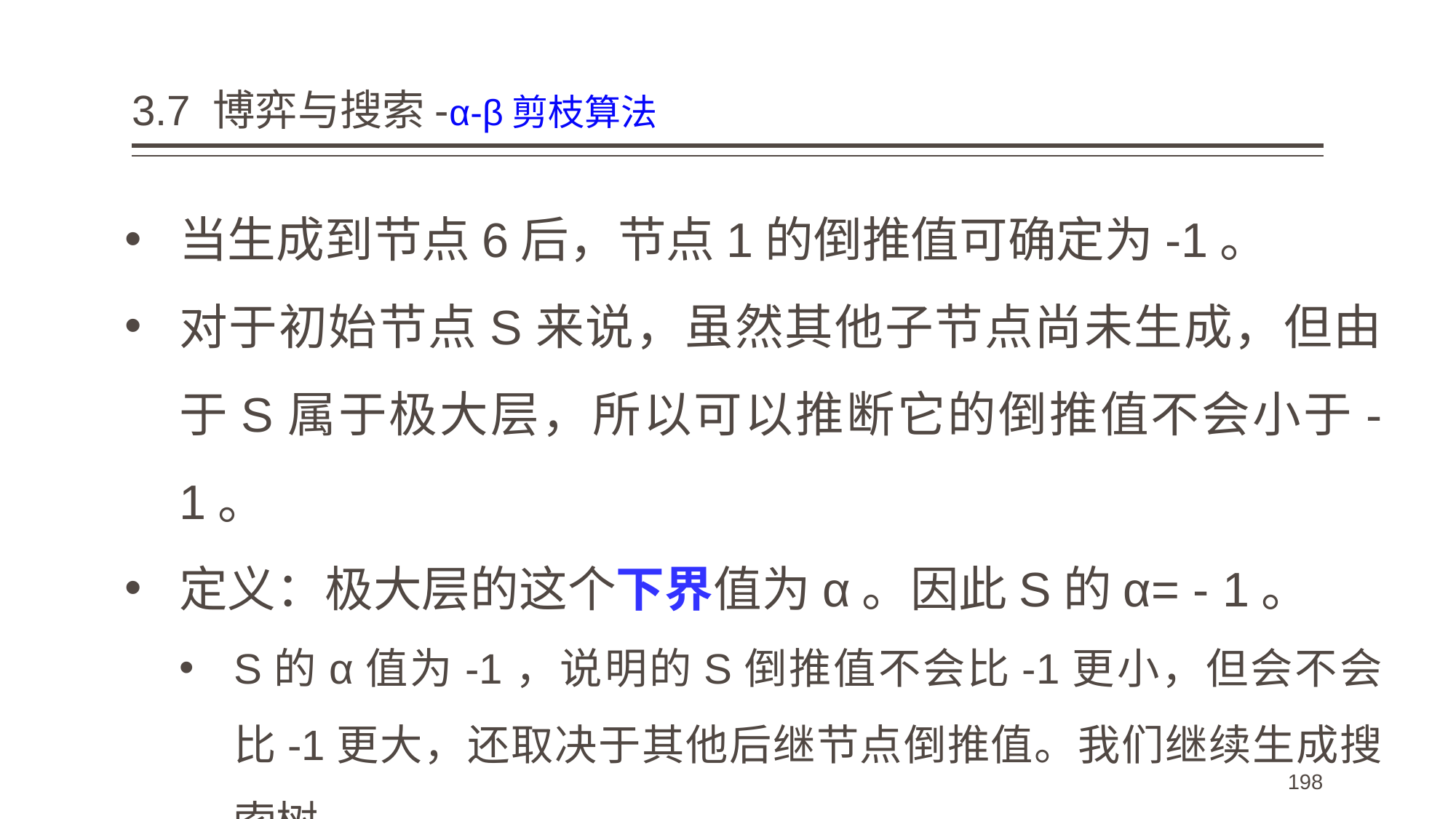

# 3.7 博弈与搜索-α-β剪枝算法
当生成到节点6后，节点1的倒推值可确定为-1。
对于初始节点S来说，虽然其他子节点尚未生成，但由于S属于极大层，所以可以推断它的倒推值不会小于-1。
定义：极大层的这个下界值为α。因此S的α= - 1。
S的α值为-1，说明的S倒推值不会比-1更小，但会不会比-1更大，还取决于其他后继节点倒推值。我们继续生成搜索树。
198